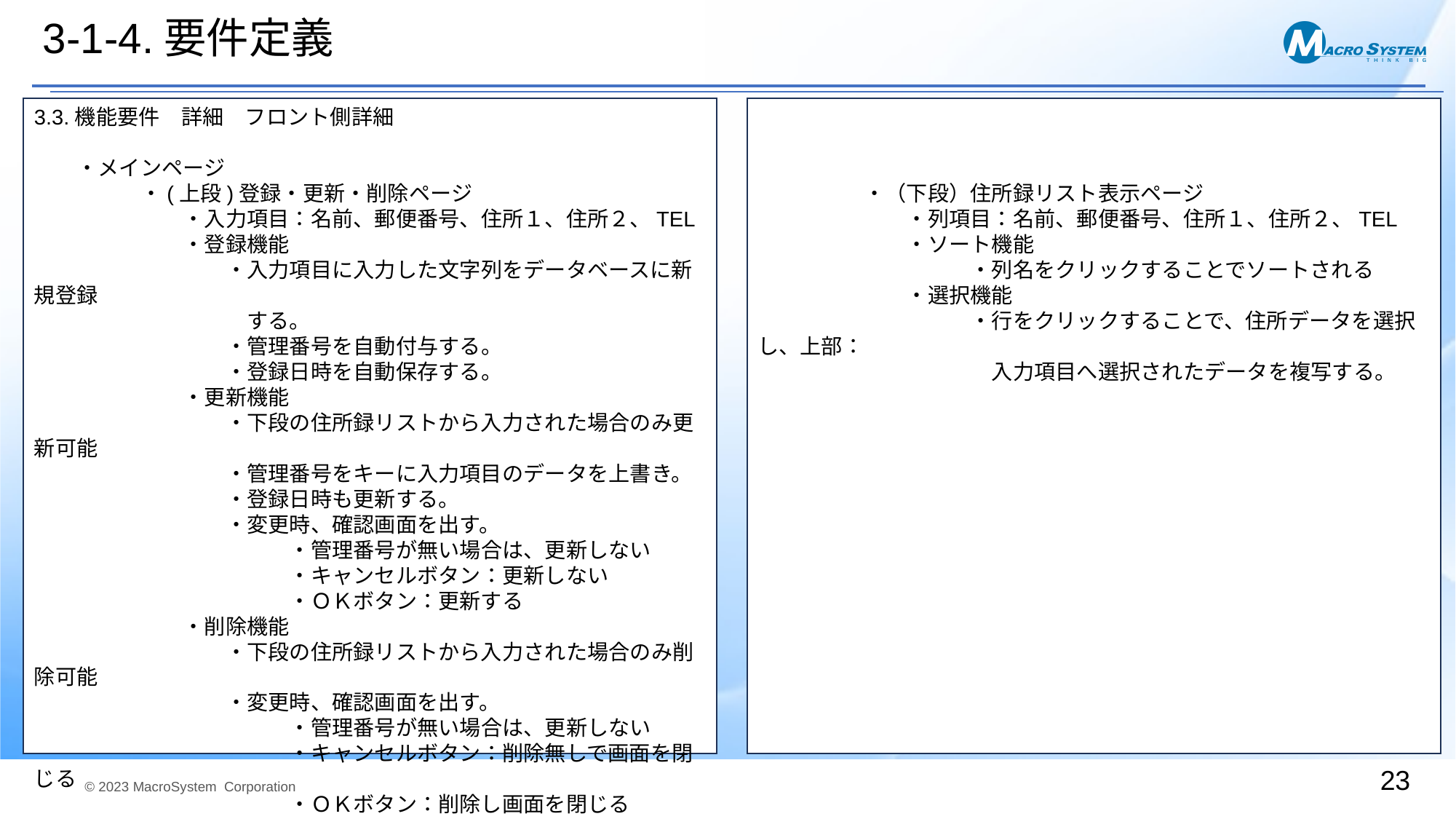

# 3-1-4.要件定義
3.3.機能要件　詳細　フロント側詳細

　　・メインページ
　　　　　・(上段)登録・更新・削除ページ
　　　　　　　・入力項目：名前、郵便番号、住所１、住所２、TEL
　　　　　　　・登録機能
　　　　　　　　　・入力項目に入力した文字列をデータベースに新規登録
　　　　　　　　　　する。
　　　　　　　　　・管理番号を自動付与する。
　　　　　　　　　・登録日時を自動保存する。
　　　　　　　・更新機能
　　　　　　　　　・下段の住所録リストから入力された場合のみ更新可能
　　　　　　　　　・管理番号をキーに入力項目のデータを上書き。
　　　　　　　　　・登録日時も更新する。
　　　　　　　　　・変更時、確認画面を出す。
　　　　　　　　　　　　・管理番号が無い場合は、更新しない
　　　　　　　　　　　　・キャンセルボタン：更新しない
　　　　　　　　　　　　・ＯＫボタン：更新する
　　　　　　　・削除機能
　　　　　　　　　・下段の住所録リストから入力された場合のみ削除可能
　　　　　　　　　・変更時、確認画面を出す。
　　　　　　　　　　　　・管理番号が無い場合は、更新しない
　　　　　　　　　　　　・キャンセルボタン：削除無しで画面を閉じる
　　　　　　　　　　　　・ＯＫボタン：削除し画面を閉じる
　　　　　　　　　　　　　　　　　　　　・入力画面の管理番号データを消去する

　　　　　・（下段）住所録リスト表示ページ
　　　　　　　・列項目：名前、郵便番号、住所１、住所２、TEL
　　　　　　　・ソート機能
　　　　　　　　　　・列名をクリックすることでソートされる
　　　　　　　・選択機能
　　　　　　　　　　・行をクリックすることで、住所データを選択し、上部：
　　　　　　　　　　　入力項目へ選択されたデータを複写する。